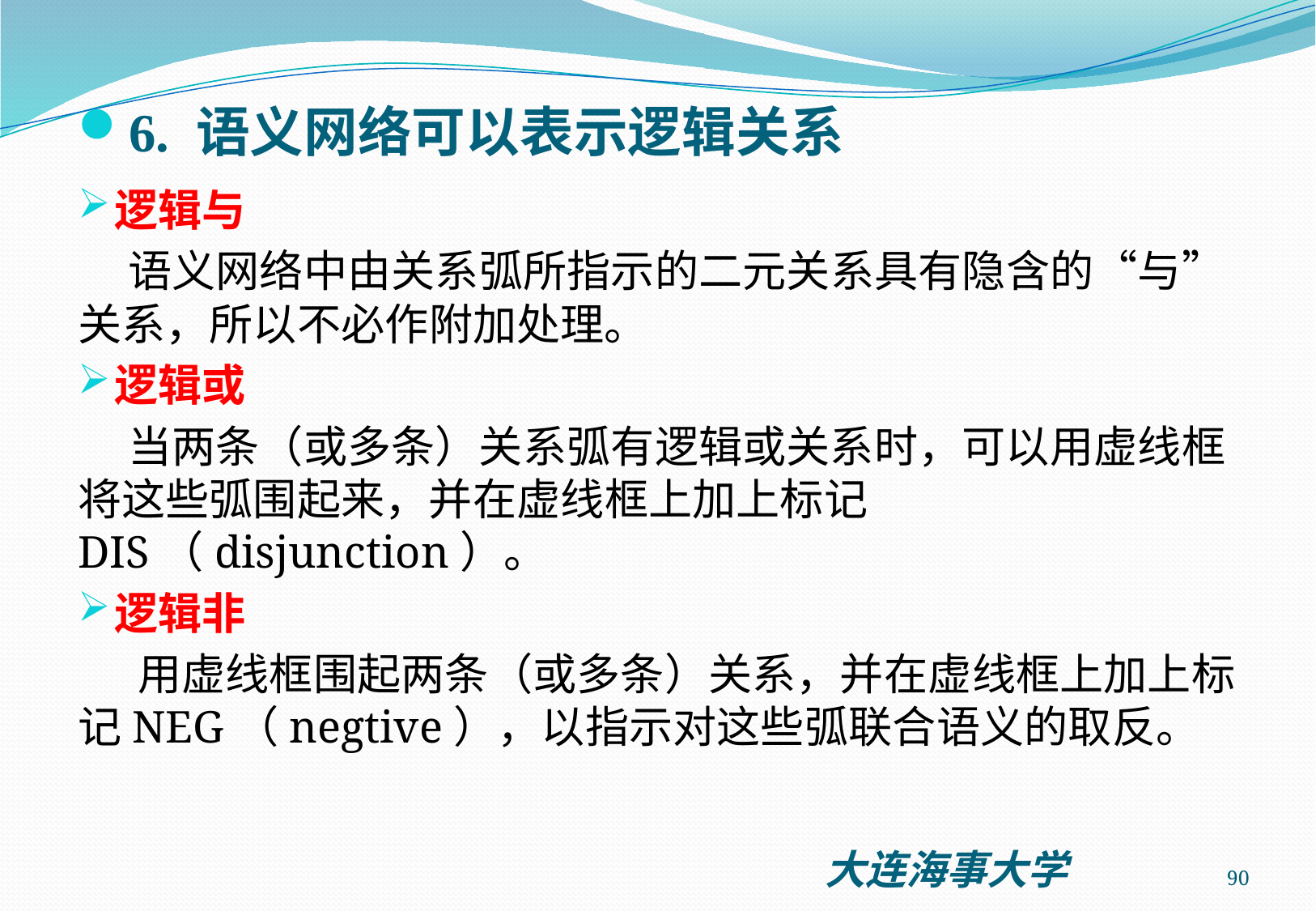

6. 语义网络可以表示逻辑关系
逻辑与
    语义网络中由关系弧所指示的二元关系具有隐含的“与”关系，所以不必作附加处理。
逻辑或
    当两条（或多条）关系弧有逻辑或关系时，可以用虚线框将这些弧围起来，并在虚线框上加上标记DIS（disjunction）。
逻辑非
     用虚线框围起两条（或多条）关系，并在虚线框上加上标记NEG（negtive），以指示对这些弧联合语义的取反。

90